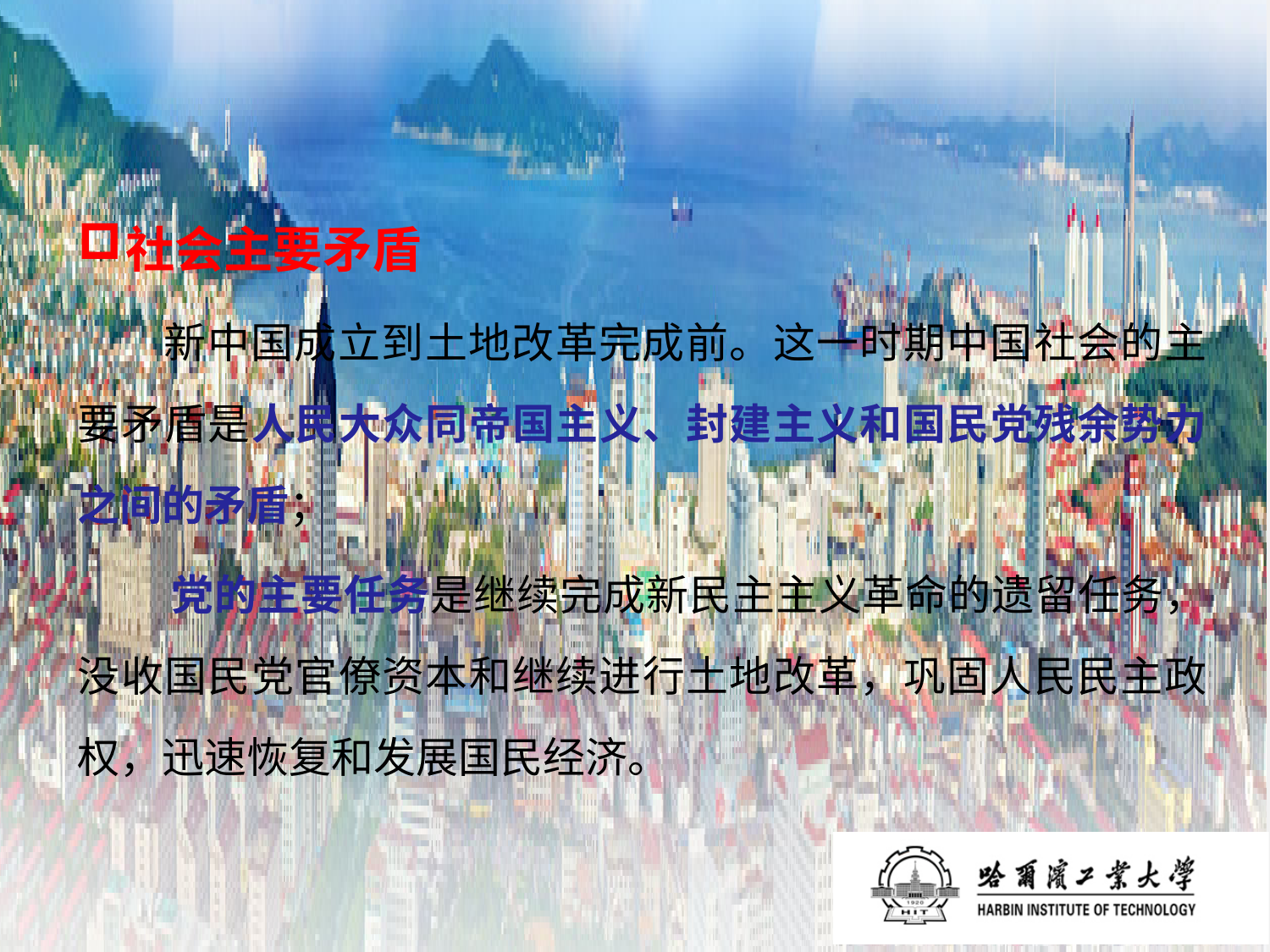

社会主要矛盾
       新中国成立到土地改革完成前。这一时期中国社会的主要矛盾是人民大众同帝国主义、封建主义和国民党残余势力之间的矛盾；
        党的主要任务是继续完成新民主主义革命的遗留任务，没收国民党官僚资本和继续进行土地改革，巩固人民民主政权，迅速恢复和发展国民经济。